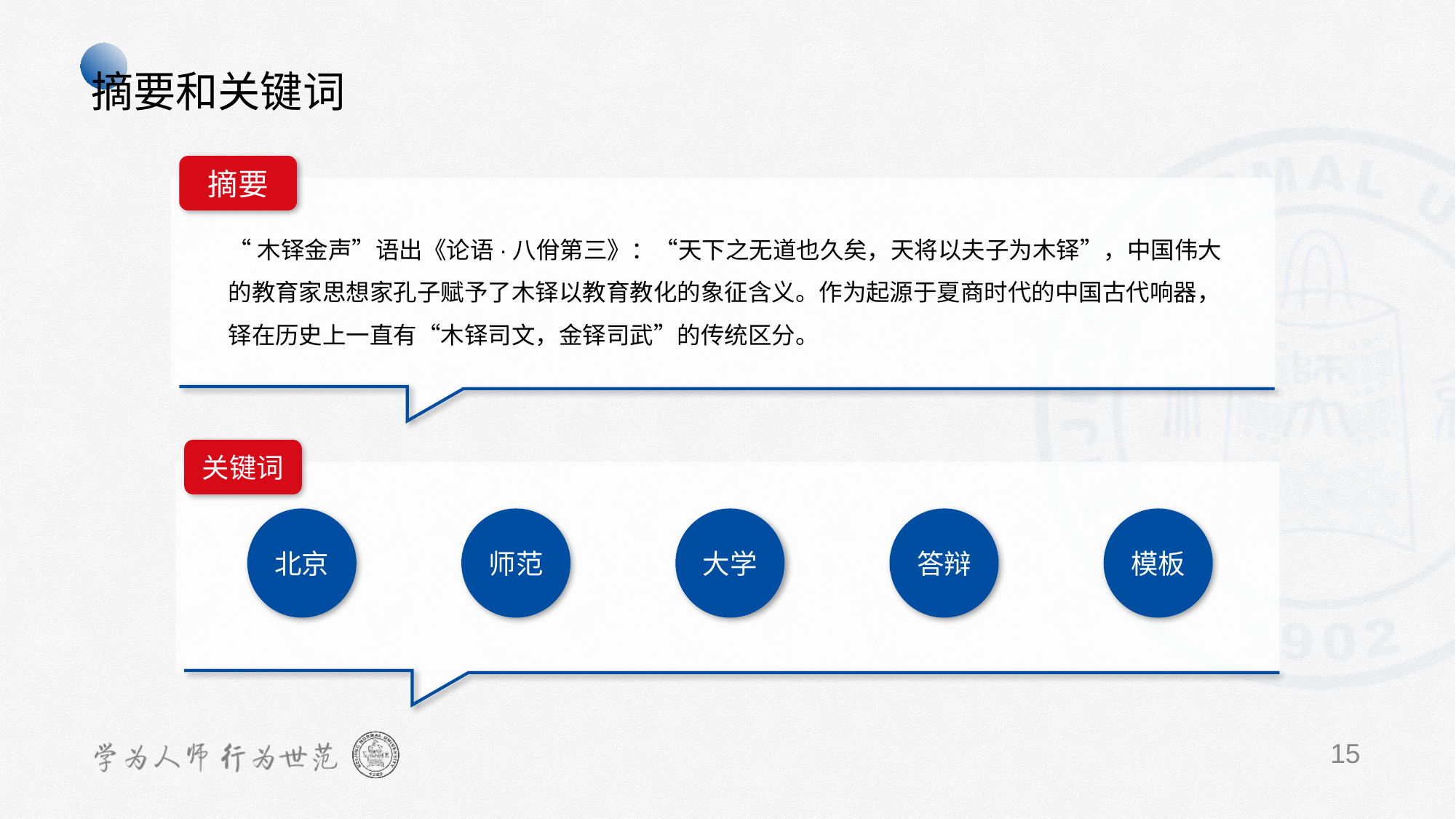

摘要和关键词
摘要

“木铎金声”语出《论语·八佾第三》：“天下之无道也久矣，天将以夫子为木铎”，中国伟大的教育家思想家孔子赋予了木铎以教育教化的象征含义。作为起源于夏商时代的中国古代响器，铎在历史上一直有“木铎司文，金铎司武”的传统区分。
关键词

北京
师范
大学
答辩
模板